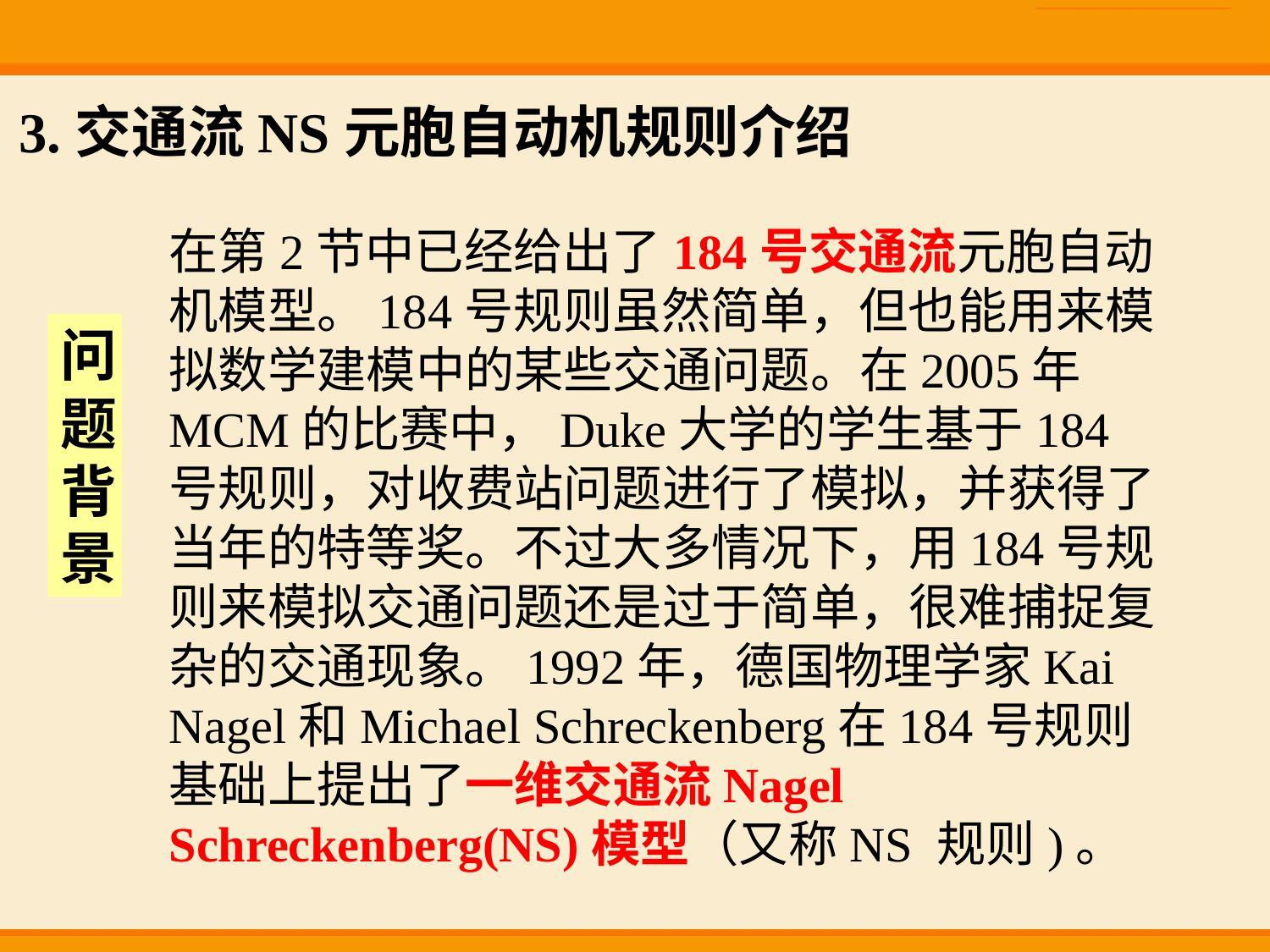

3.交通流NS元胞自动机规则介绍
在第2节中已经给出了184号交通流元胞自动机模型。184号规则虽然简单，但也能用来模拟数学建模中的某些交通问题。在2005年MCM的比赛中，Duke大学的学生基于184号规则，对收费站问题进行了模拟，并获得了当年的特等奖。不过大多情况下，用184号规则来模拟交通问题还是过于简单，很难捕捉复杂的交通现象。1992年，德国物理学家Kai Nagel和Michael Schreckenberg在184号规则基础上提出了一维交通流Nagel Schreckenberg(NS)模型（又称NS 规则)。
问题背景